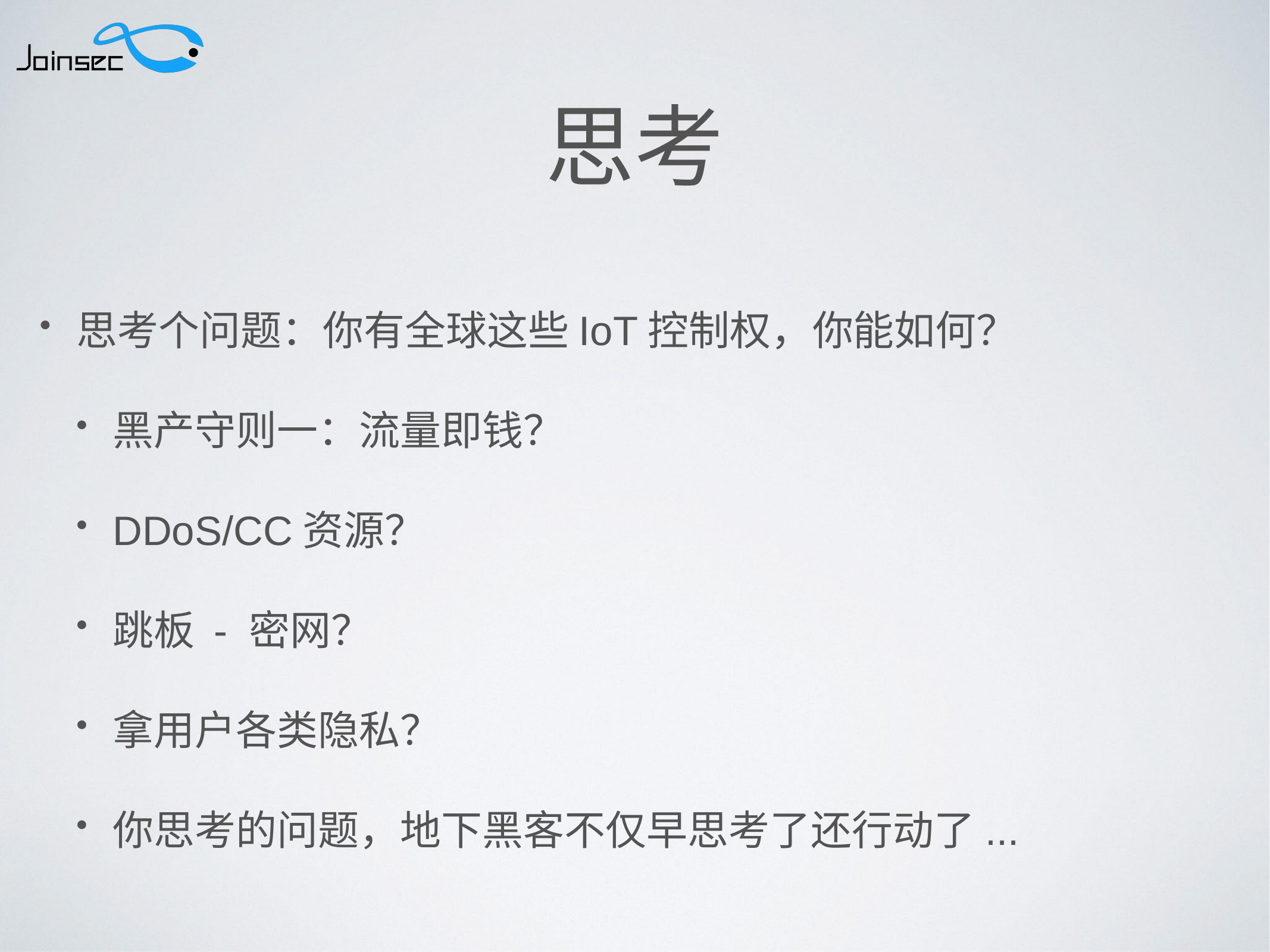

# 思考
思考个问题：你有全球这些IoT控制权，你能如何？
黑产守则一：流量即钱？
DDoS/CC资源？
跳板 - 密网？
拿用户各类隐私？
你思考的问题，地下黑客不仅早思考了还行动了...